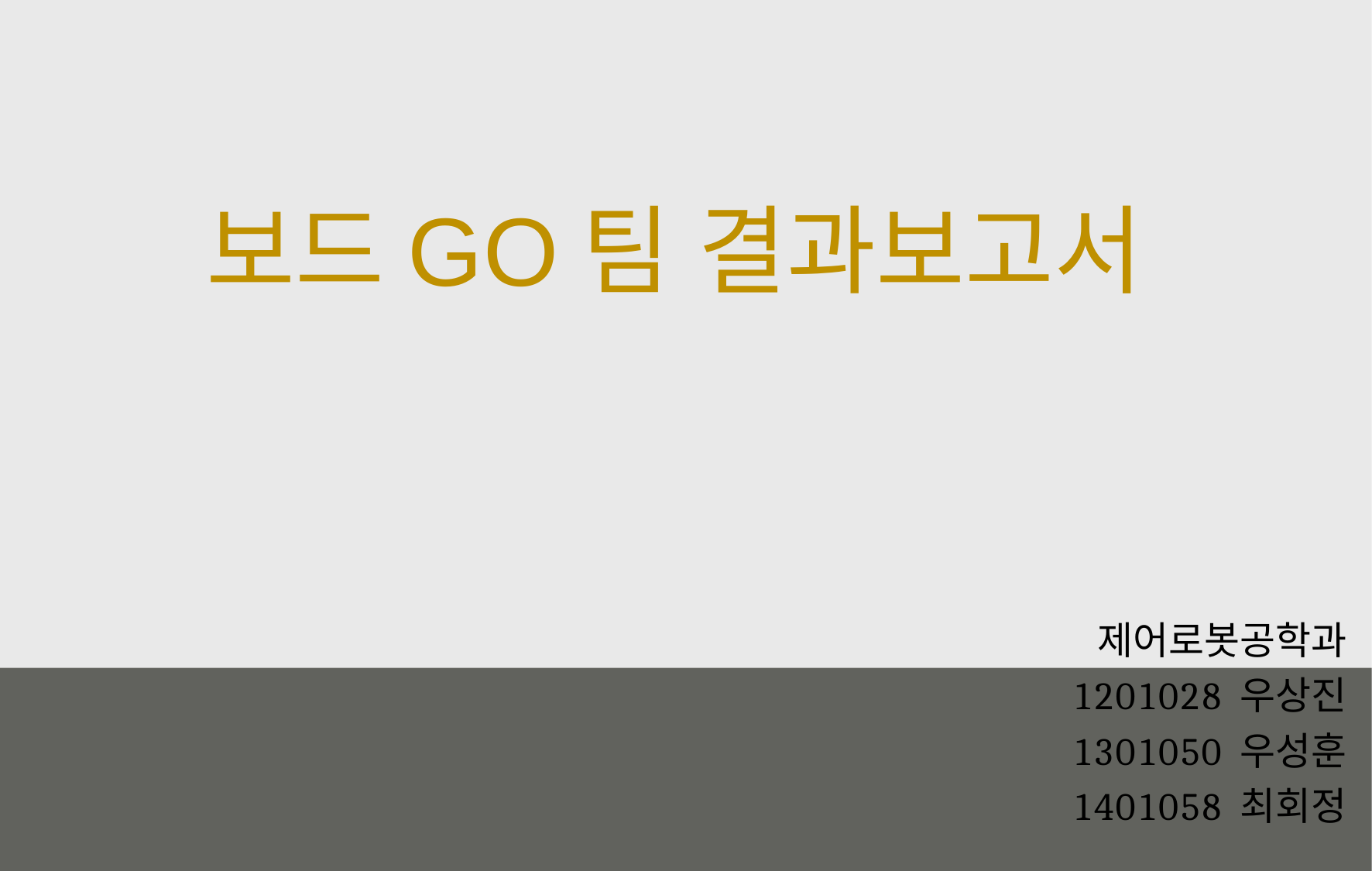

# 보드GO팀 결과보고서
제어로봇공학과
1201028 우상진
1301050 우성훈
1401058 최회정